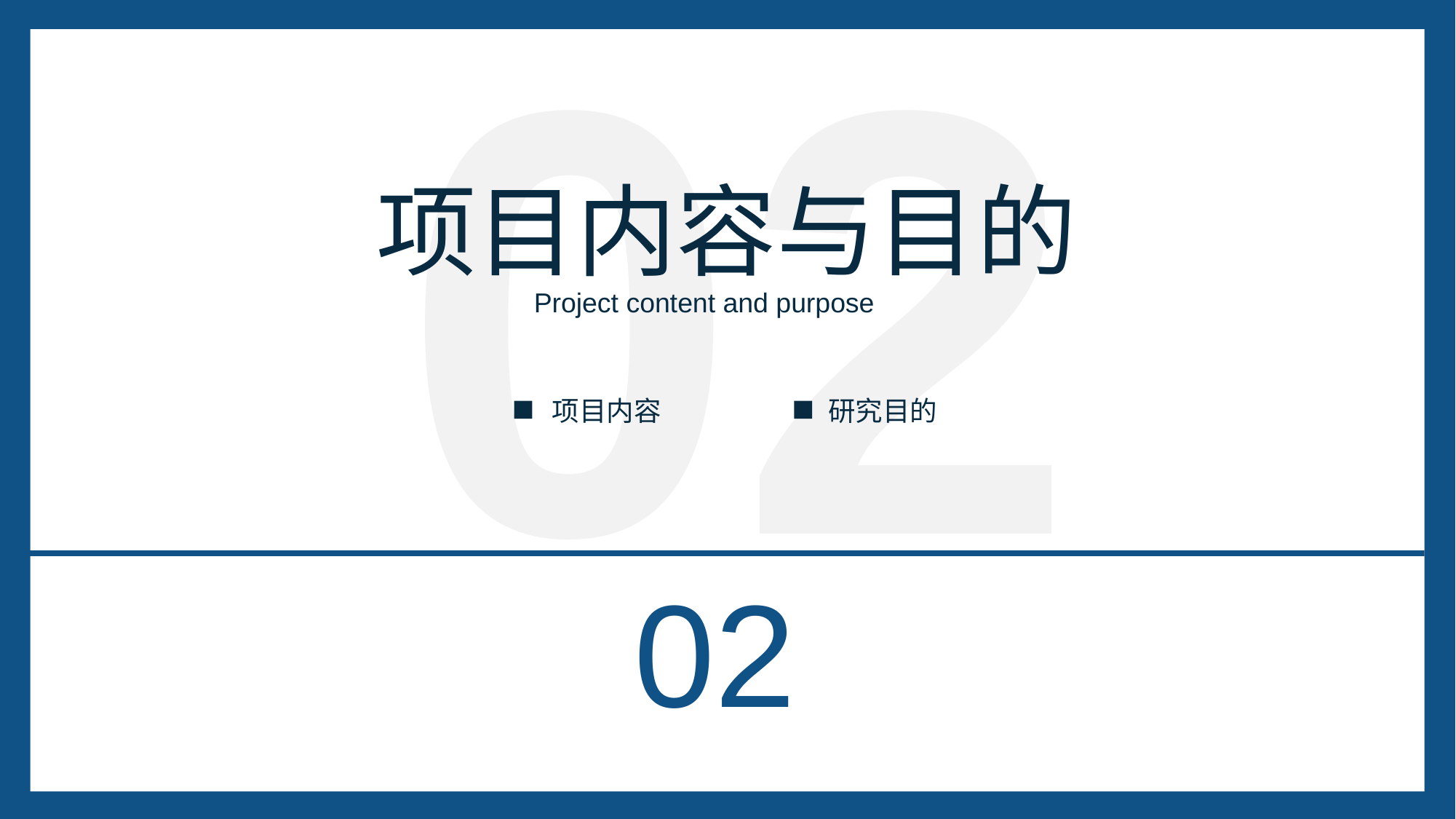

02

项目内容与目的
Project content and purpose
研究目的

项目内容

02